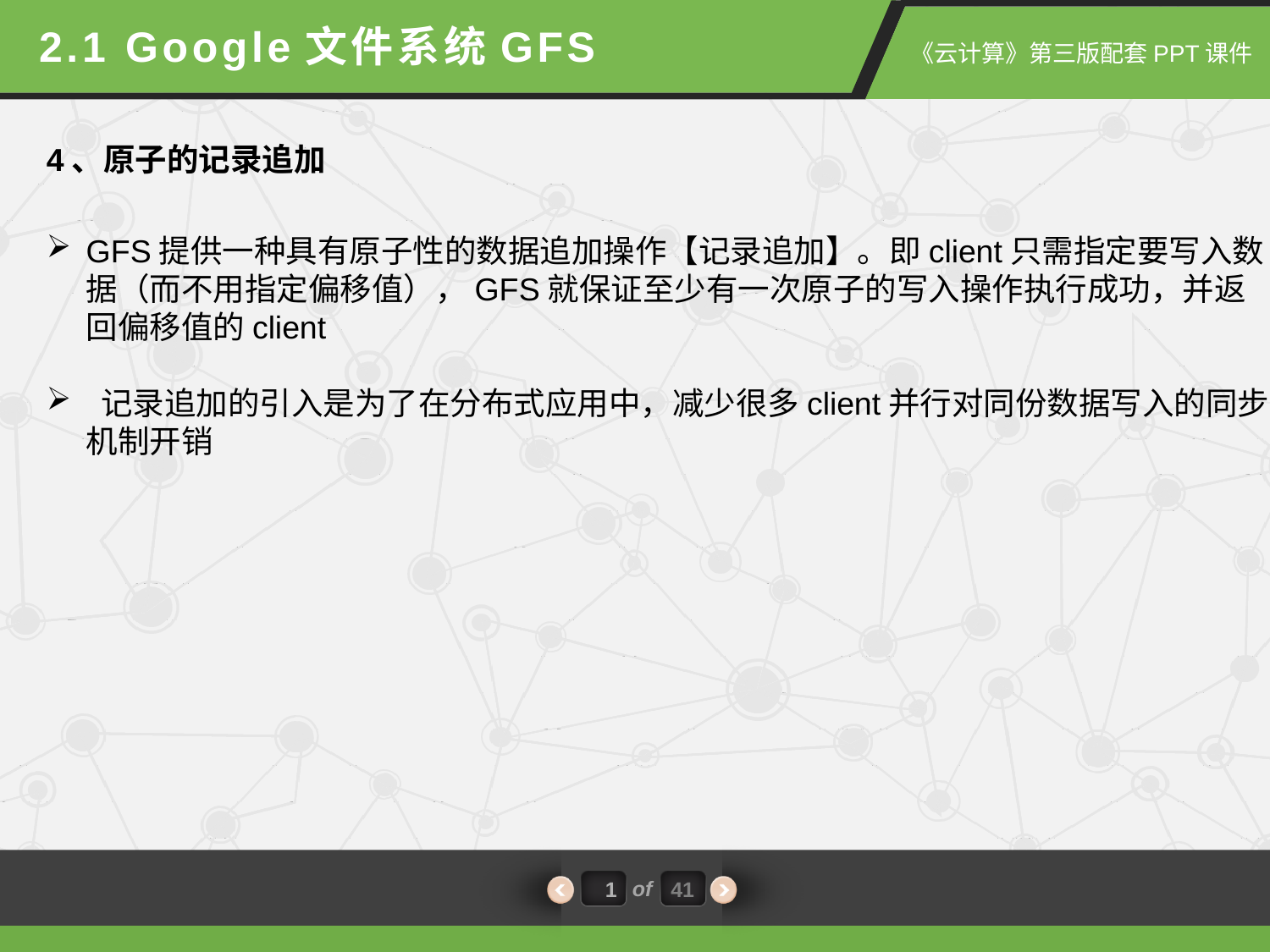

2.1 Google文件系统GFS
4、原子的记录追加
GFS提供一种具有原子性的数据追加操作【记录追加】。即client只需指定要写入数据（而不用指定偏移值），GFS就保证至少有一次原子的写入操作执行成功，并返回偏移值的client

 记录追加的引入是为了在分布式应用中，减少很多client并行对同份数据写入的同步机制开销
1